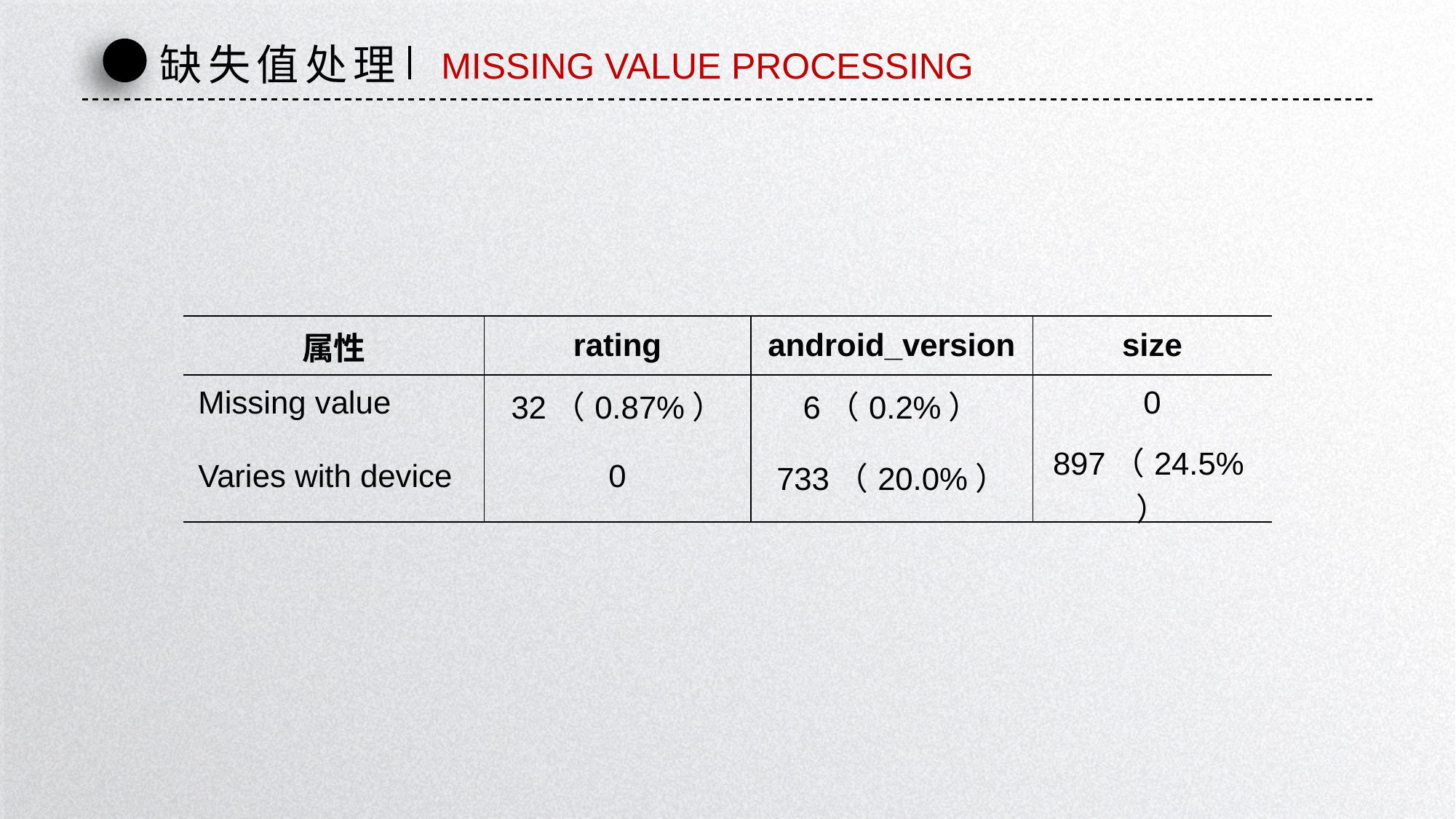

缺失值处理
MISSING VALUE PROCESSING

| 属性 | rating | android\_version | size |
| --- | --- | --- | --- |
| Missing value | 32（0.87%） | 6（0.2%） | 0 |
| Varies with device | 0 | 733（20.0%） | 897（24.5%） |
延时符